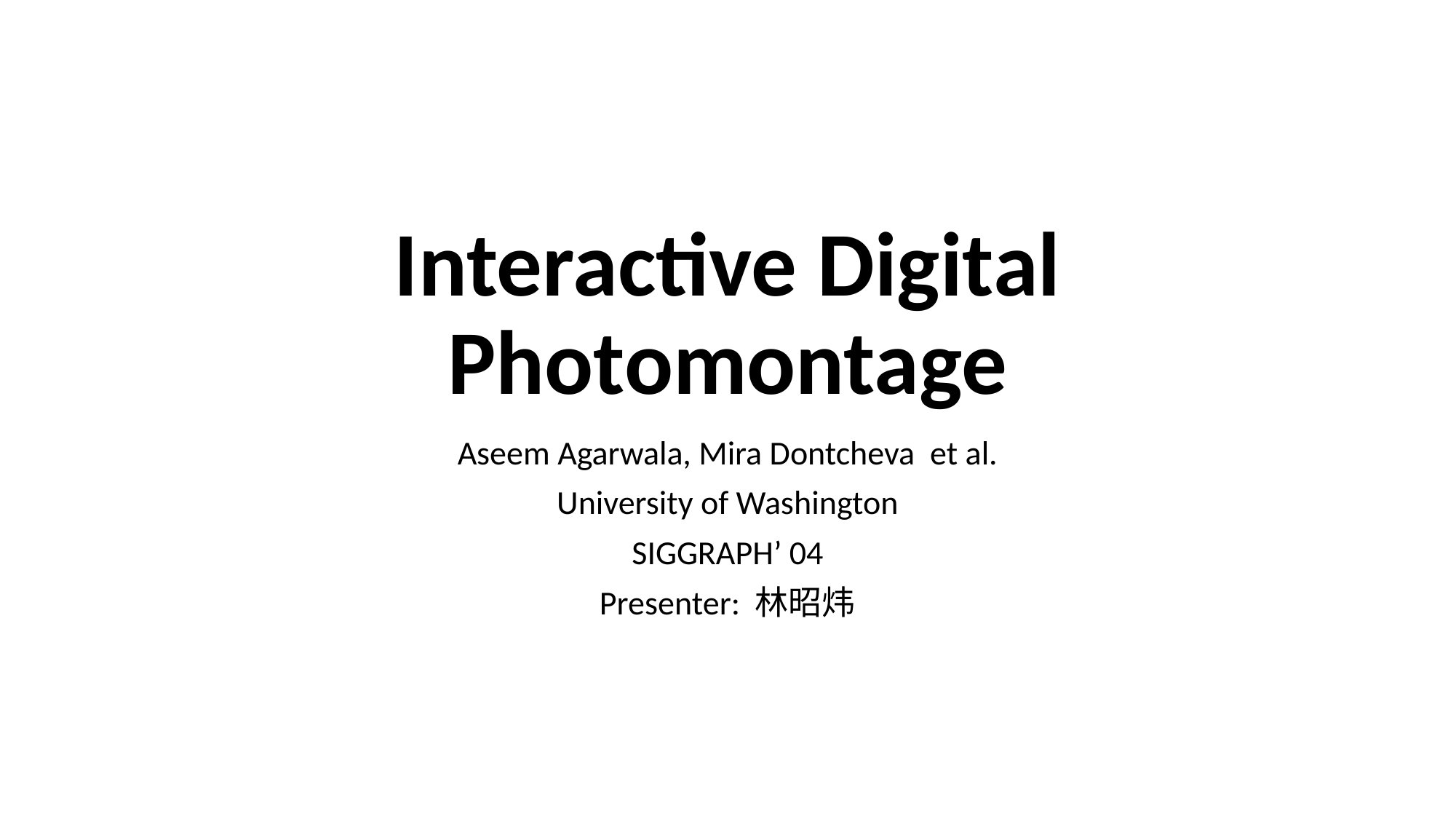

# Interactive Digital Photomontage
Aseem Agarwala, Mira Dontcheva  et al.
University of Washington
SIGGRAPH’ 04
Presenter: 林昭炜